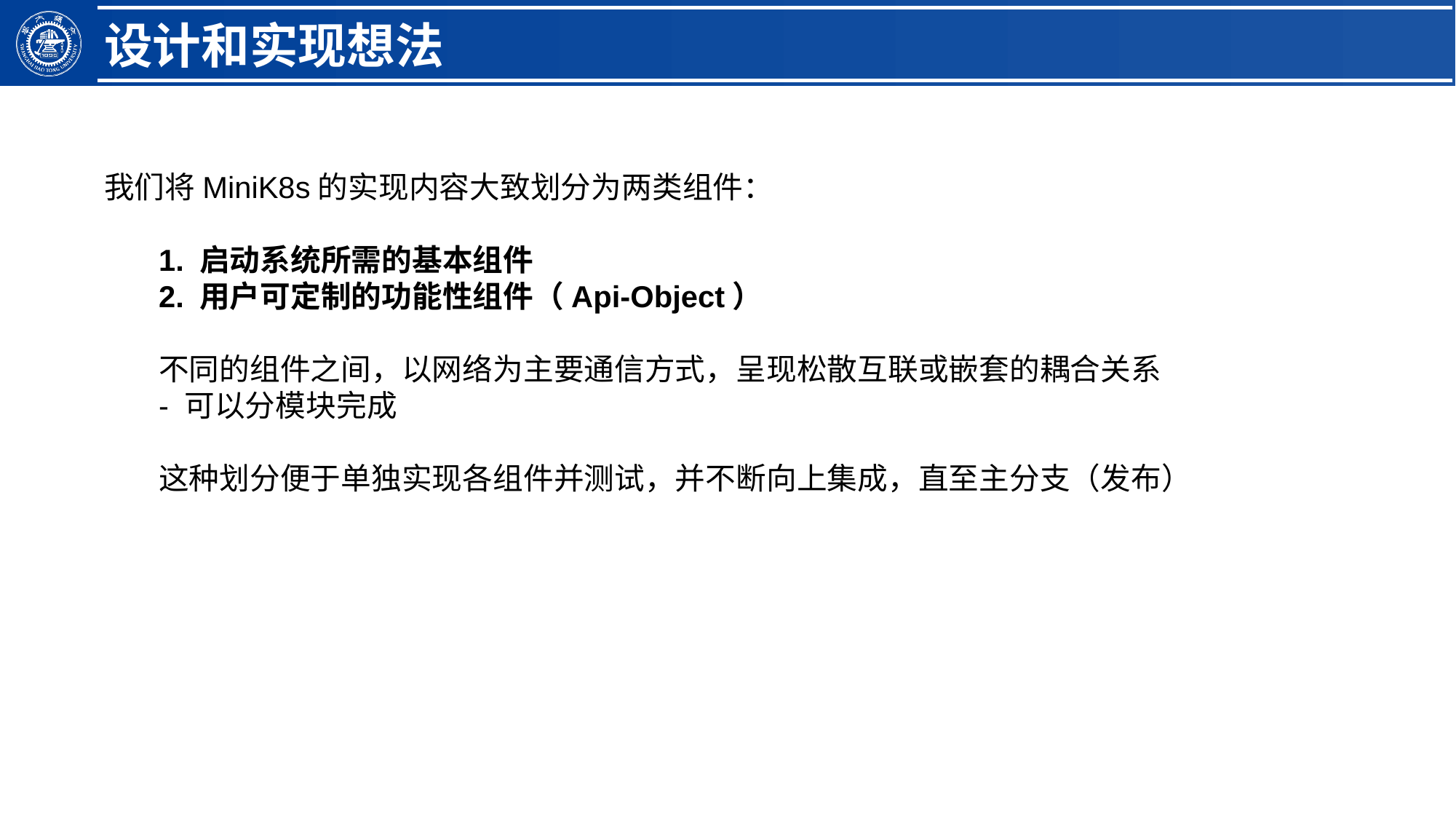

设计和实现想法

我们将MiniK8s的实现内容大致划分为两类组件：

1. 启动系统所需的基本组件
2. 用户可定制的功能性组件（Api-Object）

不同的组件之间，以网络为主要通信方式，呈现松散互联或嵌套的耦合关系
- 可以分模块完成

这种划分便于单独实现各组件并测试，并不断向上集成，直至主分支（发布）

2.单击此处添加文本
3